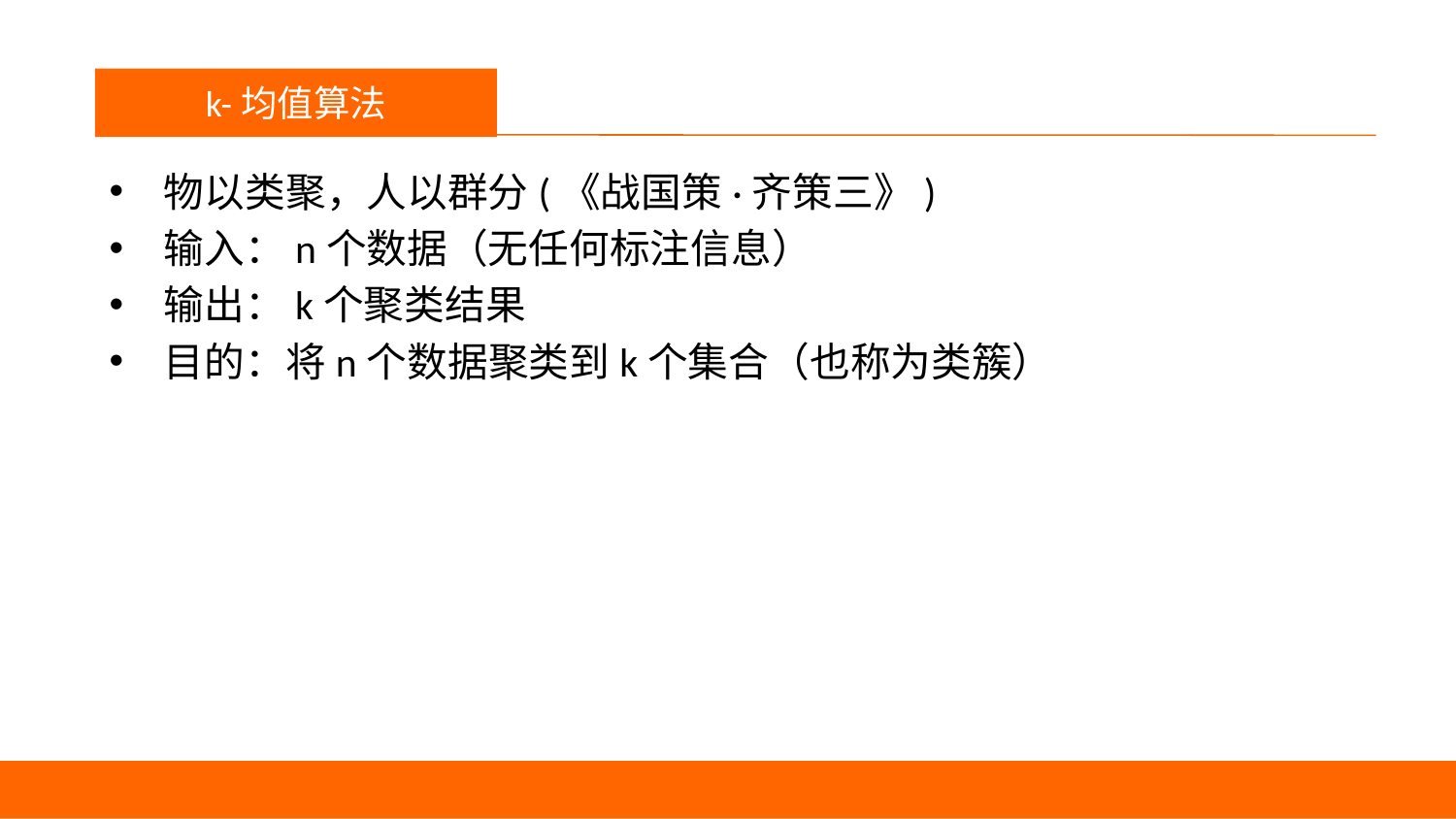

议程
k-均值算法

物以类聚，人以群分(《战国策·齐策三》)
输入：n个数据（无任何标注信息）
输出：k个聚类结果
目的：将n个数据聚类到k个集合（也称为类簇）